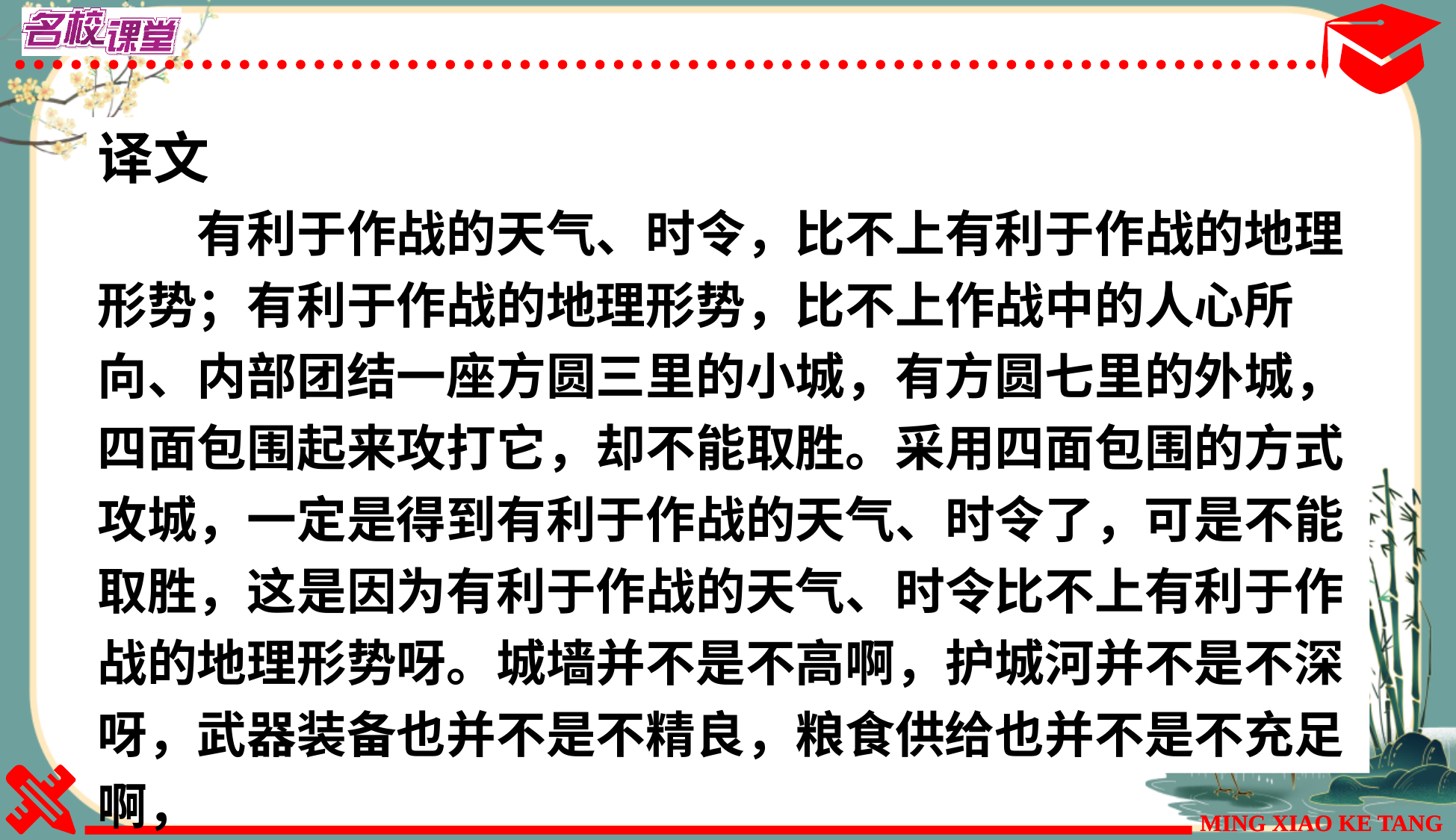

译文
　　有利于作战的天气、时令，比不上有利于作战的地理形势；有利于作战的地理形势，比不上作战中的人心所向、内部团结一座方圆三里的小城，有方圆七里的外城，四面包围起来攻打它，却不能取胜。采用四面包围的方式攻城，一定是得到有利于作战的天气、时令了，可是不能取胜，这是因为有利于作战的天气、时令比不上有利于作战的地理形势呀。城墙并不是不高啊，护城河并不是不深呀，武器装备也并不是不精良，粮食供给也并不是不充足啊，